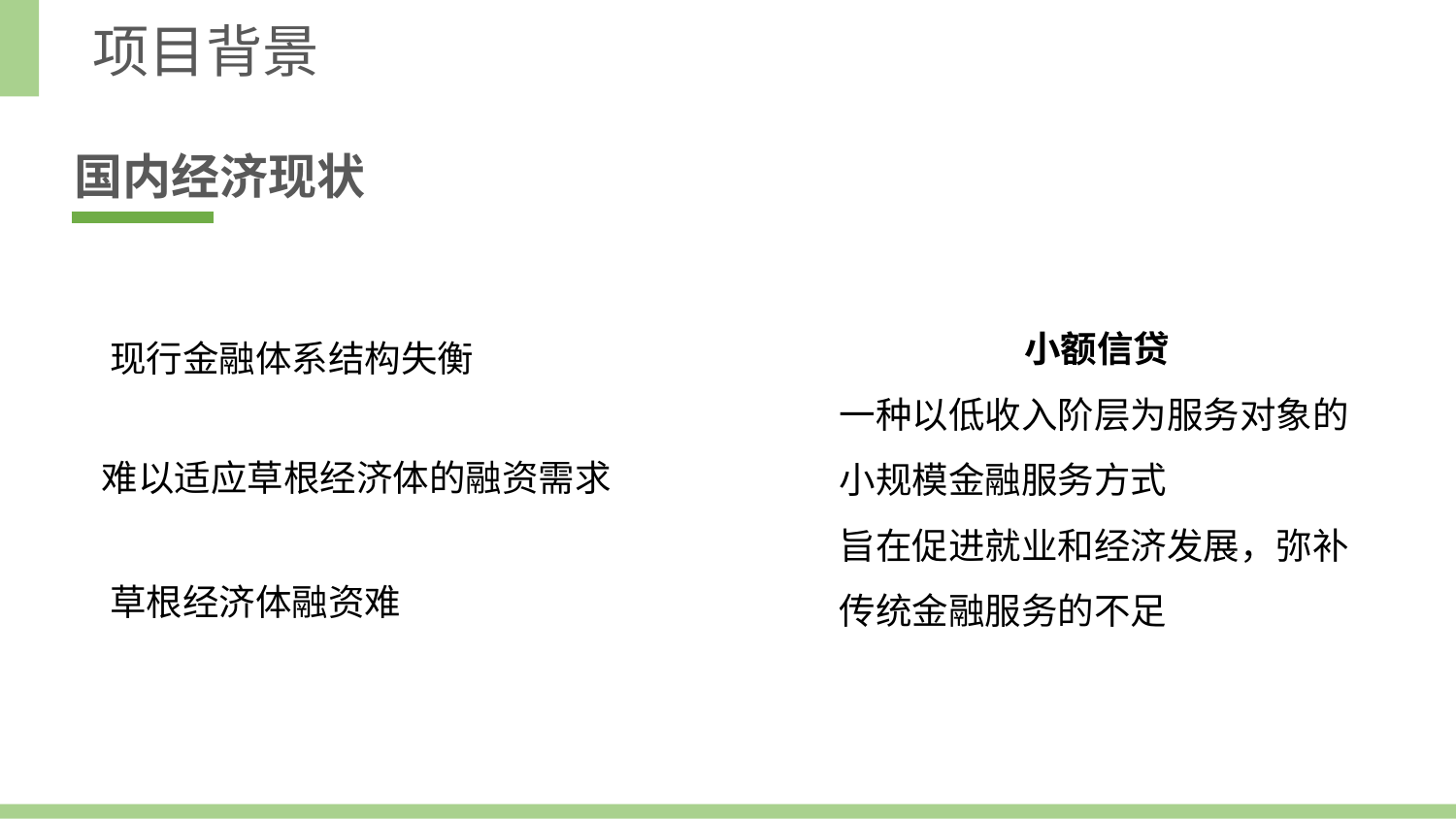

项目背景
国内经济现状
小额信贷
一种以低收入阶层为服务对象的小规模金融服务方式
旨在促进就业和经济发展，弥补传统金融服务的不足
现行金融体系结构失衡
难以适应草根经济体的融资需求
草根经济体融资难